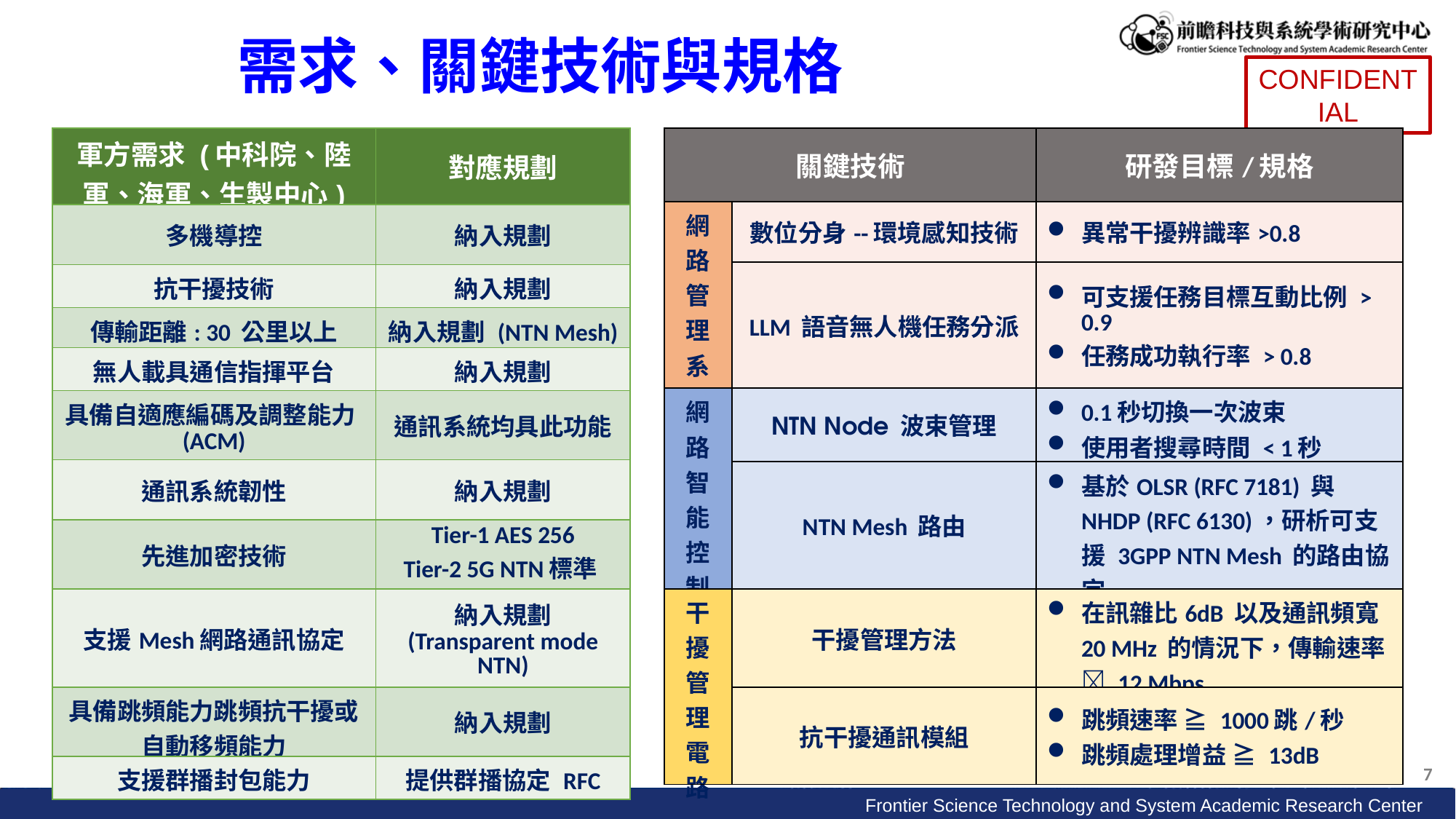

需求、關鍵技術與規格
CONFIDENTIAL
| 軍方需求 (中科院、陸軍、海軍、生製中心) | 對應規劃 |
| --- | --- |
| 多機導控 | 納入規劃 |
| 抗干擾技術 | 納入規劃 |
| 傳輸距離: 30 公里以上 | 納入規劃 (NTN Mesh) |
| 無人載具通信指揮平台 | 納入規劃 |
| 具備自適應編碼及調整能力(ACM) | 通訊系統均具此功能 |
| 通訊系統韌性 | 納入規劃 |
| 先進加密技術 | Tier-1 AES 256 Tier-2 5G NTN標準 |
| 支援Mesh網路通訊協定 | 納入規劃 (Transparent mode NTN) |
| 具備跳頻能力跳頻抗干擾或自動移頻能力 | 納入規劃 |
| 支援群播封包能力 | 提供群播協定 RFC |
| 關鍵技術 |  | 研發目標/規格 |
| --- | --- | --- |
| 網路管理系統 | 數位分身--環境感知技術 | 異常干擾辨識率>0.8 |
|  | LLM 語音無人機任務分派 | 可支援任務目標互動比例 > 0.9 任務成功執行率 > 0.8 |
| 網路智能控制 | NTN Node 波束管理 | 0.1秒切換一次波束 使用者搜尋時間 < 1秒 |
|  | NTN Mesh 路由 | 基於OLSR (RFC 7181) 與 NHDP (RFC 6130)，研析可支援 3GPP NTN Mesh 的路由協定 |
| 干擾管理電路 | 干擾管理方法 | 在訊雜比6dB 以及通訊頻寬 20 MHz 的情況下，傳輸速率 ≥ 12 Mbps |
|  | 抗干擾通訊模組 | 跳頻速率 ≧ 1000跳/秒 跳頻處理增益 ≧ 13dB |